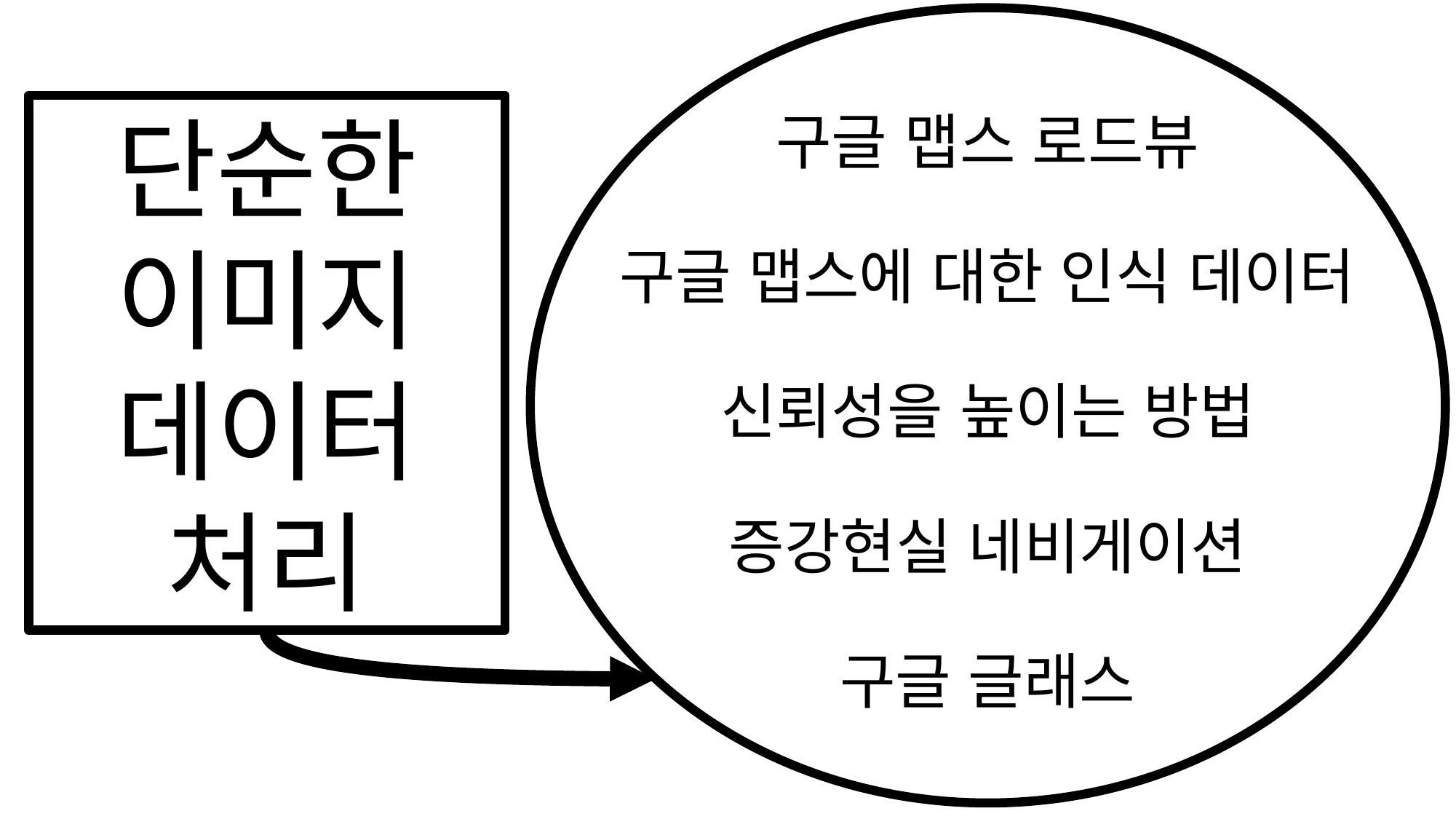

단순한
이미지
데이터
처리
구글 맵스 로드뷰
구글 맵스에 대한 인식 데이터
신뢰성을 높이는 방법
증강현실 네비게이션
구글 글래스